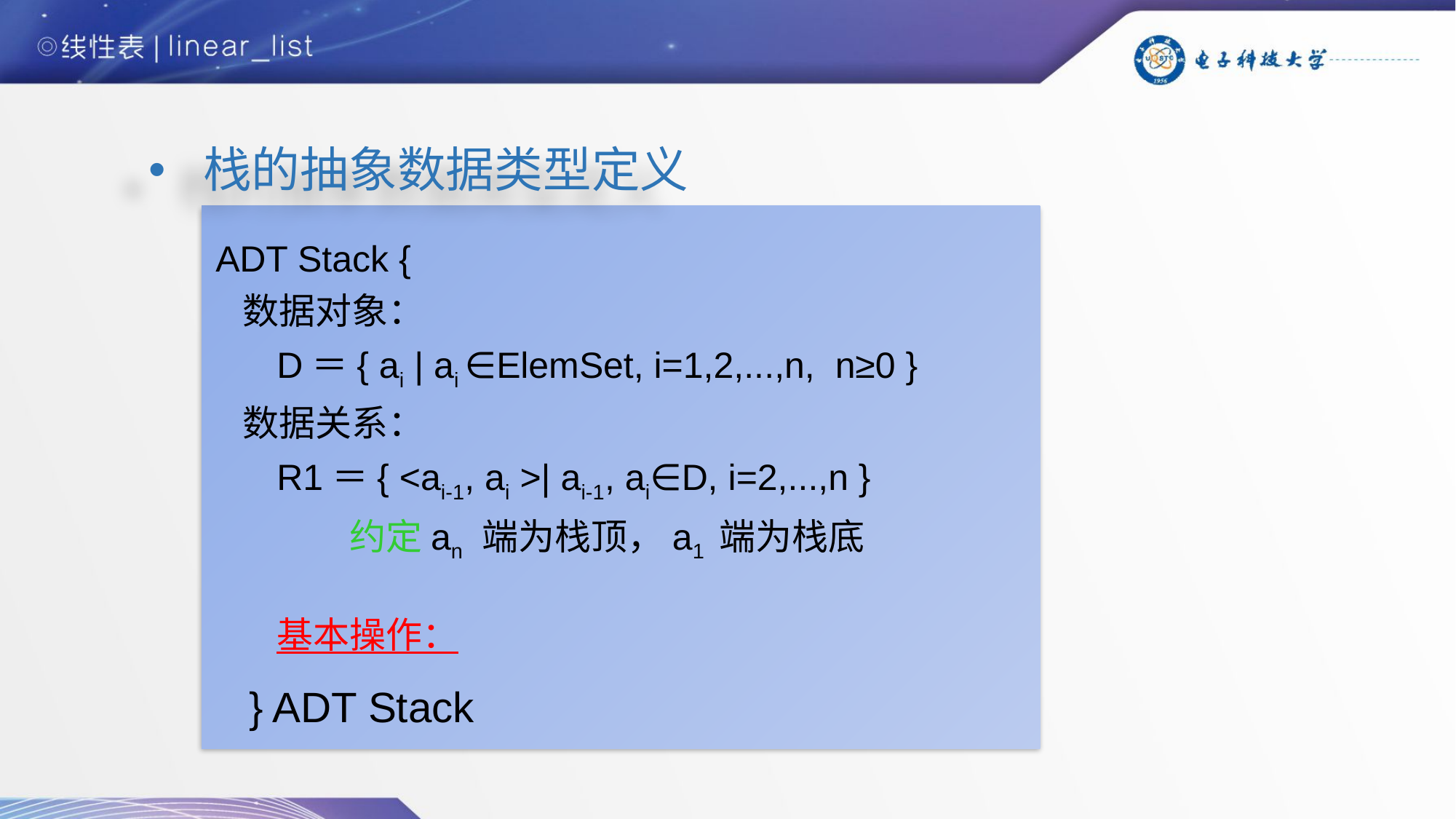

栈的抽象数据类型定义

   ADT Stack {
      数据对象：
         D＝{ ai | ai ∈ElemSet, i=1,2,...,n,  n≥0 }
      数据关系：
         R1＝{ <ai-1, ai >| ai-1, ai∈D, i=2,...,n }
                   约定an 端为栈顶，a1 端为栈底
基本操作：
 } ADT Stack